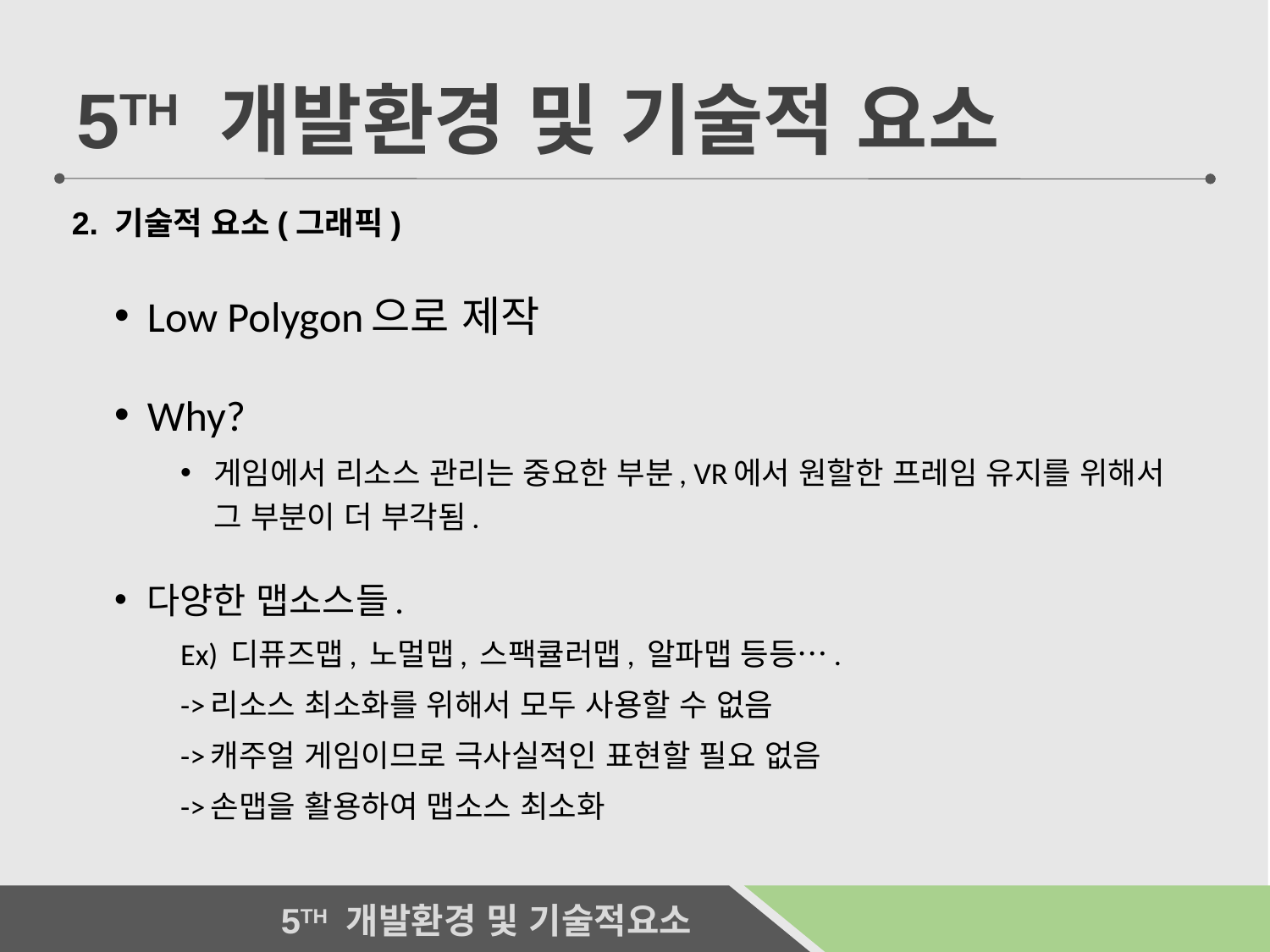

5TH 개발환경 및 기술적 요소
2. 기술적 요소(그래픽)
Low Polygon으로 제작
Why?
게임에서 리소스 관리는 중요한 부분, VR에서 원할한 프레임 유지를 위해서
그 부분이 더 부각됨.
다양한 맵소스들.
Ex) 디퓨즈맵, 노멀맵, 스팩큘러맵, 알파맵 등등….
->리소스 최소화를 위해서 모두 사용할 수 없음
->캐주얼 게임이므로 극사실적인 표현할 필요 없음
->손맵을 활용하여 맵소스 최소화
23

5TH 개발환경 및 기술적요소